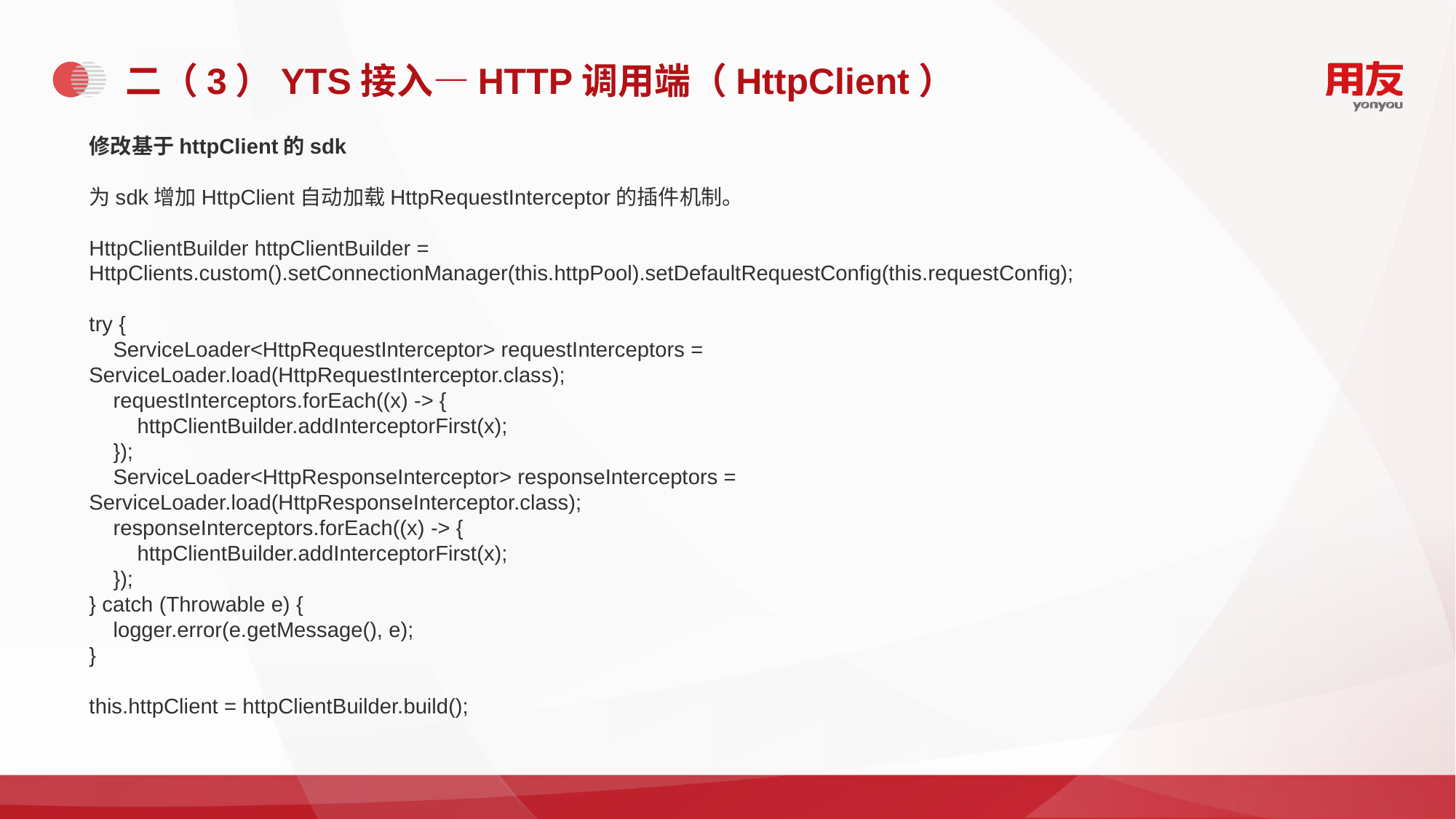

# 二（3）YTS接入—HTTP调用端（HttpClient）
修改基于httpClient的sdk

为sdk增加HttpClient自动加载HttpRequestInterceptor的插件机制。

HttpClientBuilder httpClientBuilder = HttpClients.custom().setConnectionManager(this.httpPool).setDefaultRequestConfig(this.requestConfig);

try {
    ServiceLoader<HttpRequestInterceptor> requestInterceptors = ServiceLoader.load(HttpRequestInterceptor.class);
    requestInterceptors.forEach((x) -> {
        httpClientBuilder.addInterceptorFirst(x);
    });
    ServiceLoader<HttpResponseInterceptor> responseInterceptors = ServiceLoader.load(HttpResponseInterceptor.class);
    responseInterceptors.forEach((x) -> {
        httpClientBuilder.addInterceptorFirst(x);
    });
} catch (Throwable e) {
    logger.error(e.getMessage(), e);
}

this.httpClient = httpClientBuilder.build();